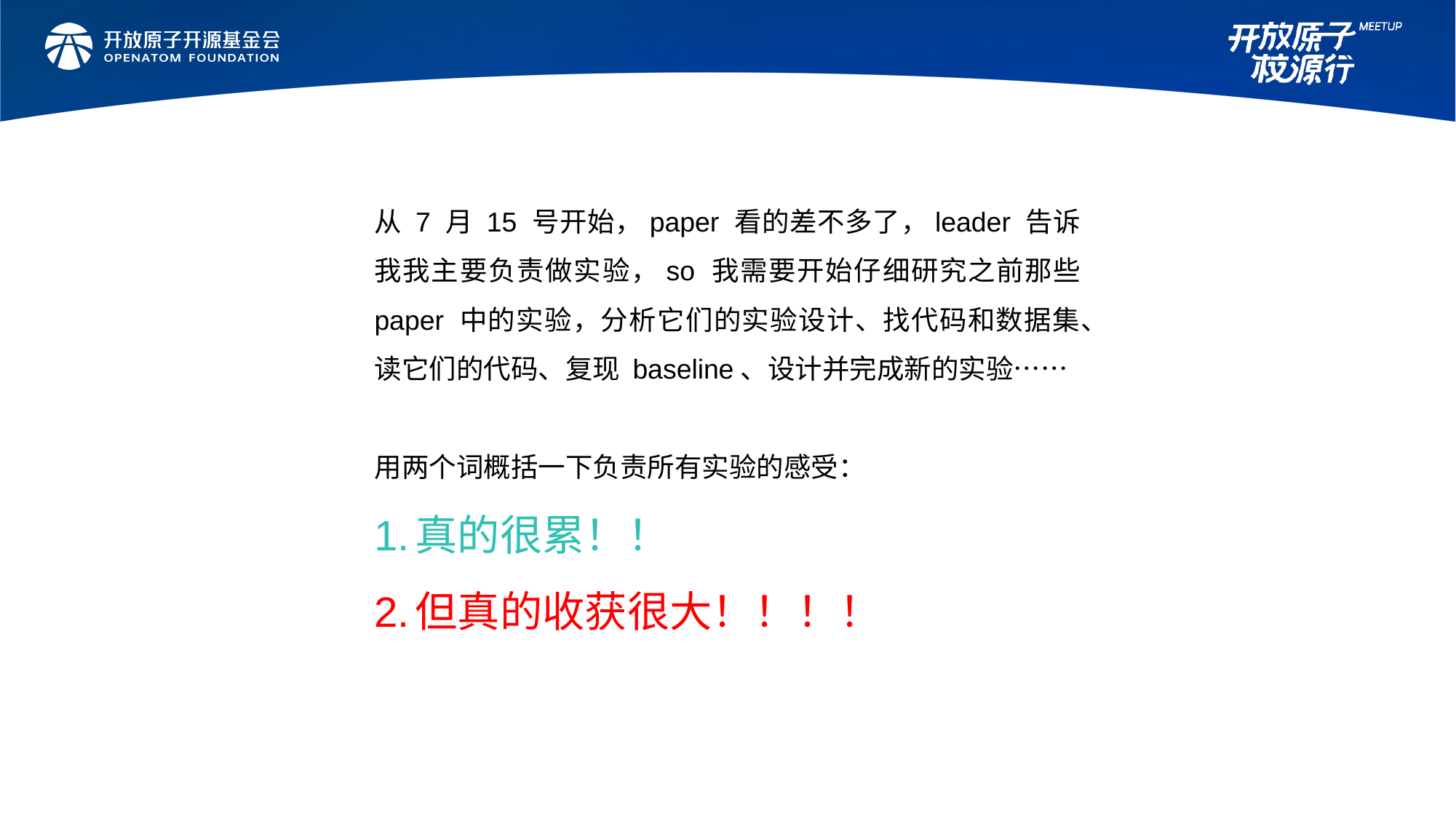

从 7 月 15 号开始，paper 看的差不多了，leader 告诉我我主要负责做实验，so 我需要开始仔细研究之前那些 paper 中的实验，分析它们的实验设计、找代码和数据集、读它们的代码、复现 baseline、设计并完成新的实验……

用两个词概括一下负责所有实验的感受：
真的很累！！
但真的收获很大！！！！